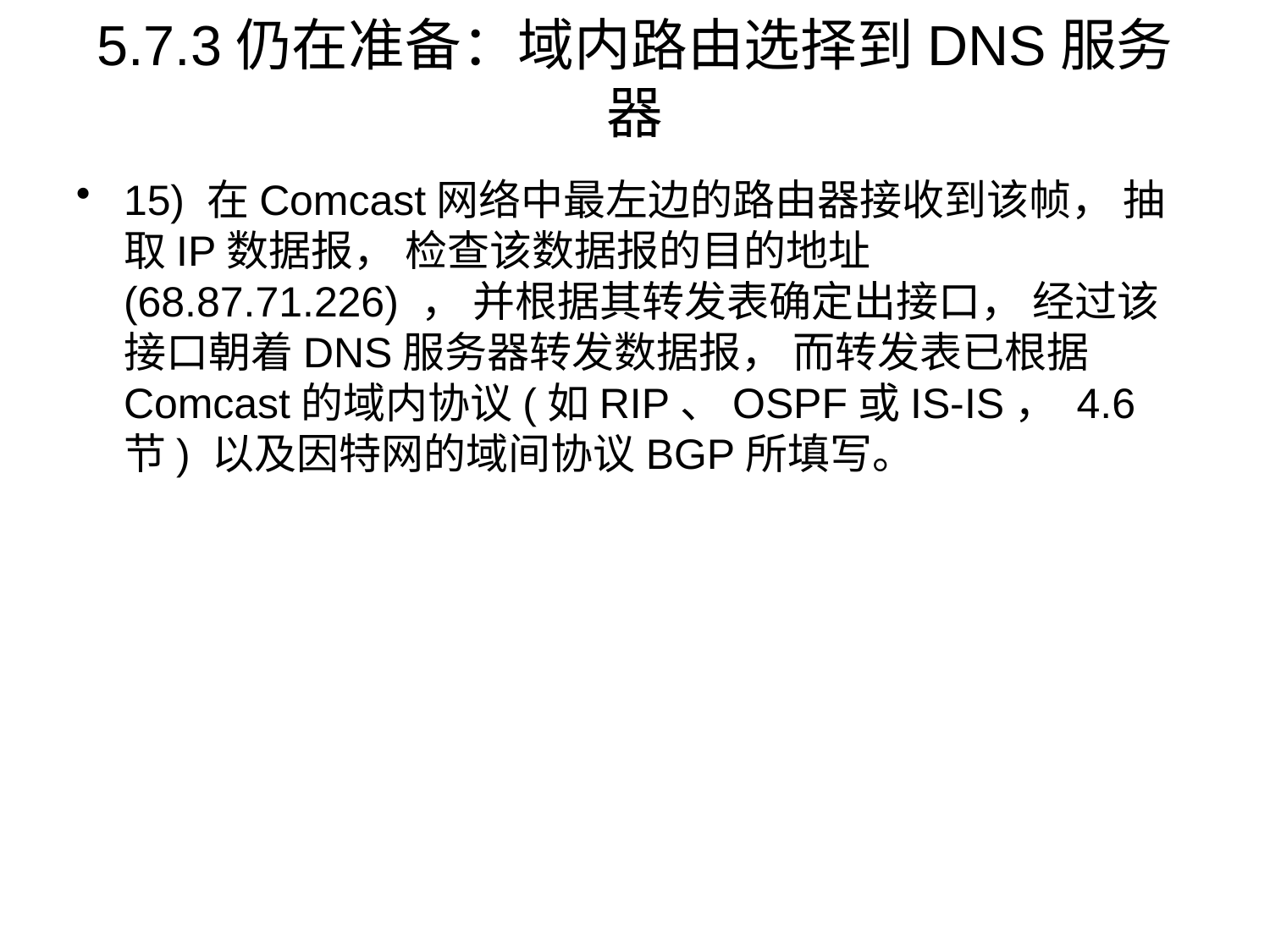

# 5.7.3仍在准备：域内路由选择到DNS服务器
15) 在Comcast网络中最左边的路由器接收到该帧， 抽取IP数据报， 检查该数据报的目的地址(68.87.71.226) ， 并根据其转发表确定出接口， 经过该接口朝着DNS服务器转发数据报， 而转发表已根据Comcast的域内协议(如RIP、OSPF或IS-IS， 4.6节) 以及因特网的域间协议BGP所填写。